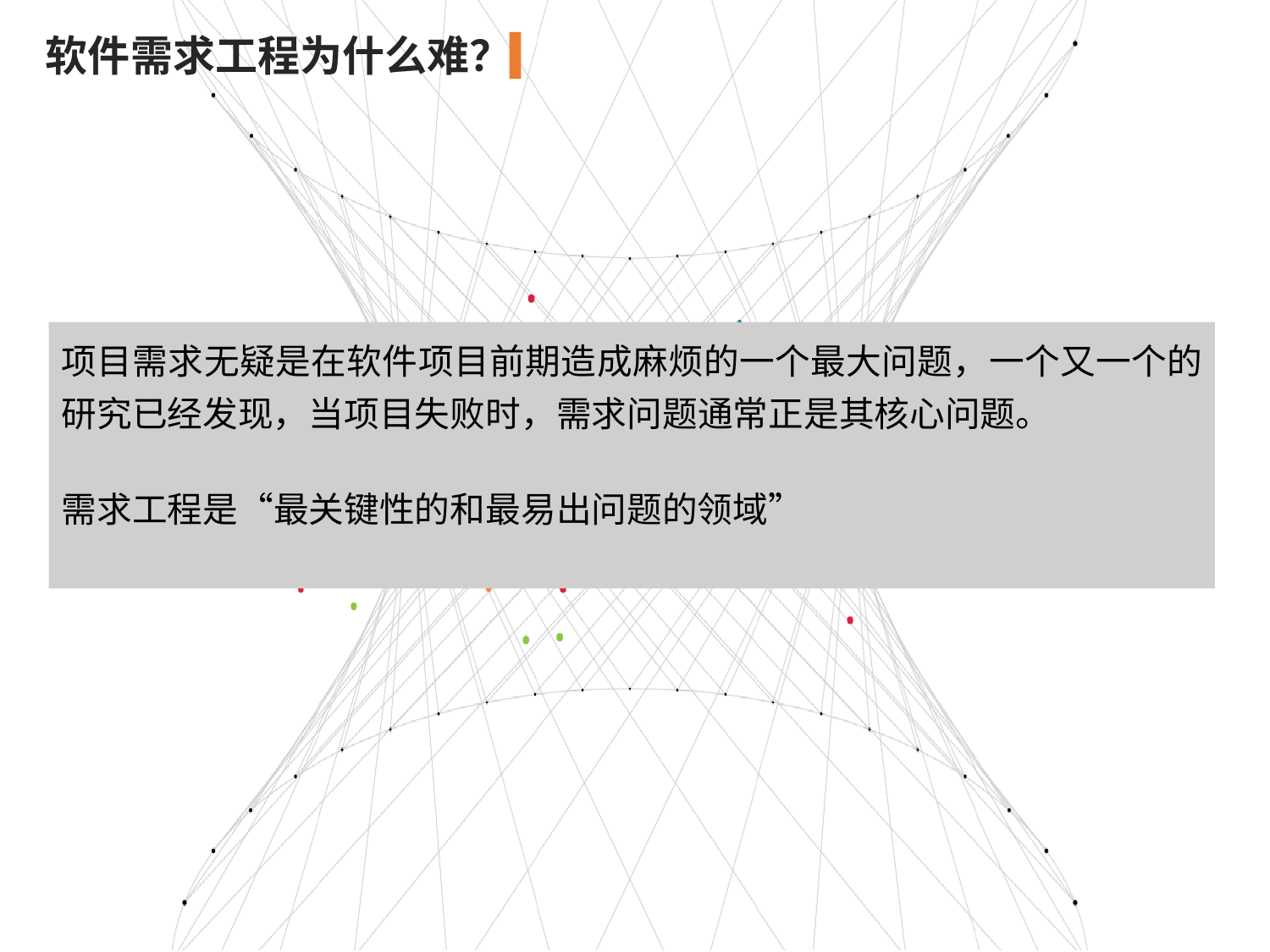

软件需求工程为什么难？

项目需求无疑是在软件项目前期造成麻烦的一个最大问题，一个又一个的研究已经发现，当项目失败时，需求问题通常正是其核心问题。

需求工程是“最关键性的和最易出问题的领域”